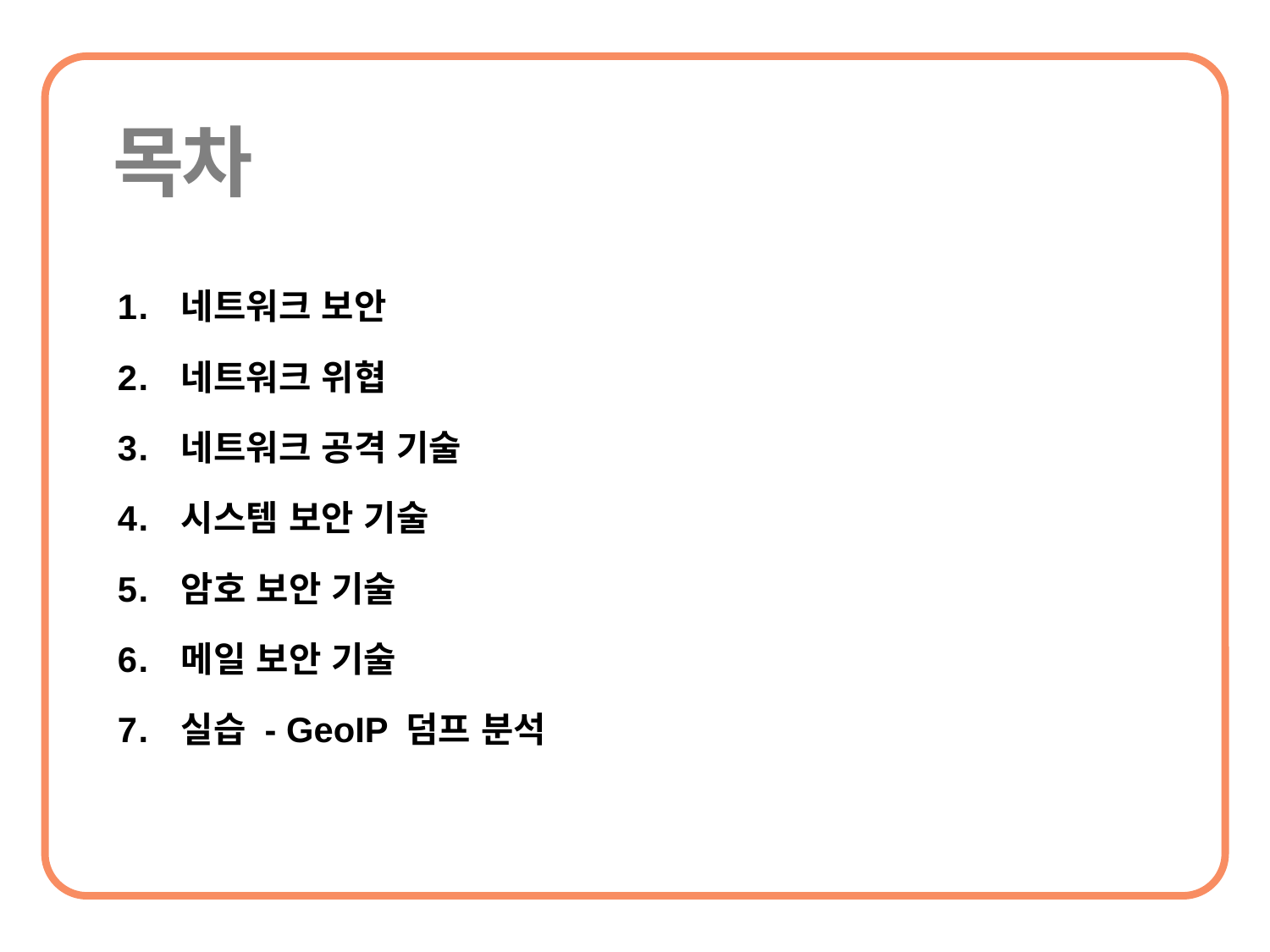

네트워크 보안
네트워크 위협
네트워크 공격 기술
시스템 보안 기술
암호 보안 기술
메일 보안 기술
실습 - GeoIP 덤프 분석